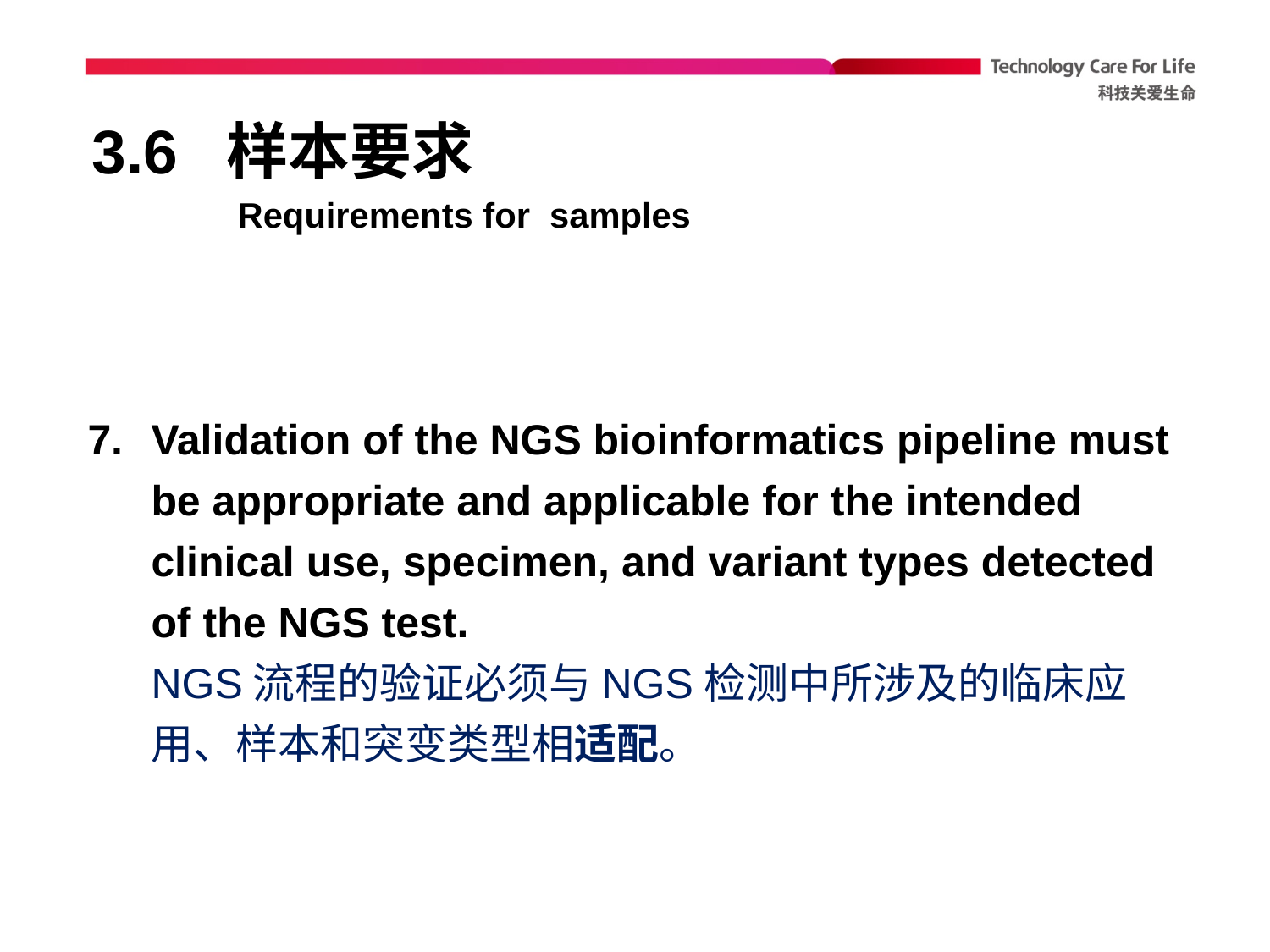

# 3.6  样本要求
Requirements for  samples
Validation of the NGS bioinformatics pipeline must be appropriate and applicable for the intended clinical use, specimen, and variant types detected of the NGS test.
NGS流程的验证必须与NGS检测中所涉及的临床应用、样本和突变类型相适配。